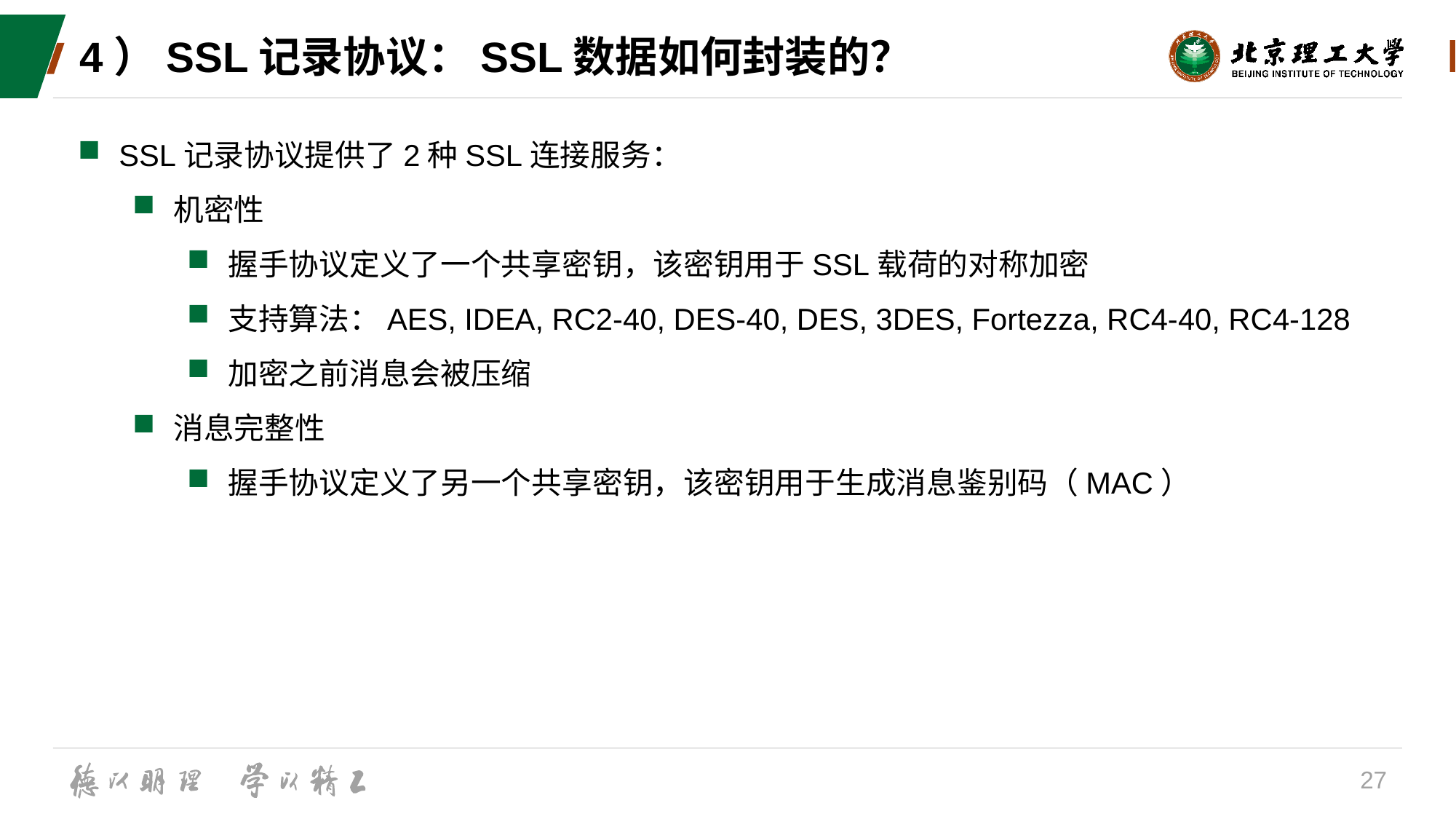

# 4）SSL记录协议：SSL数据如何封装的？
SSL记录协议提供了2种SSL连接服务：
机密性
握手协议定义了一个共享密钥，该密钥用于SSL载荷的对称加密
支持算法：AES, IDEA, RC2-40, DES-40, DES, 3DES, Fortezza, RC4-40, RC4-128
加密之前消息会被压缩
消息完整性
握手协议定义了另一个共享密钥，该密钥用于生成消息鉴别码（MAC）